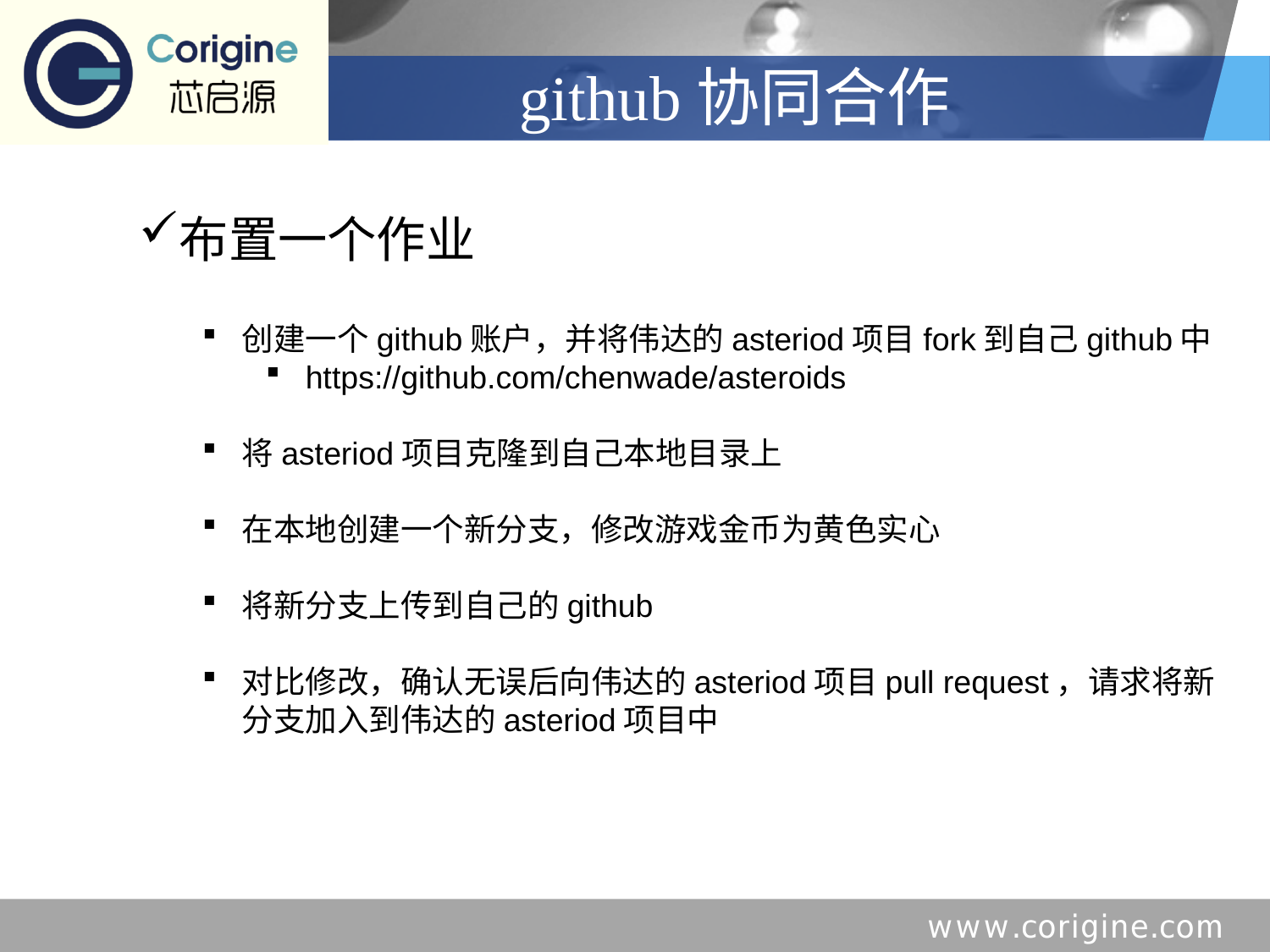

# github协同合作
布置一个作业

创建一个github账户，并将伟达的asteriod项目fork到自己github中
https://github.com/chenwade/asteroids

将asteriod项目克隆到自己本地目录上

在本地创建一个新分支，修改游戏金币为黄色实心

将新分支上传到自己的github

对比修改，确认无误后向伟达的asteriod项目pull request，请求将新分支加入到伟达的asteriod项目中